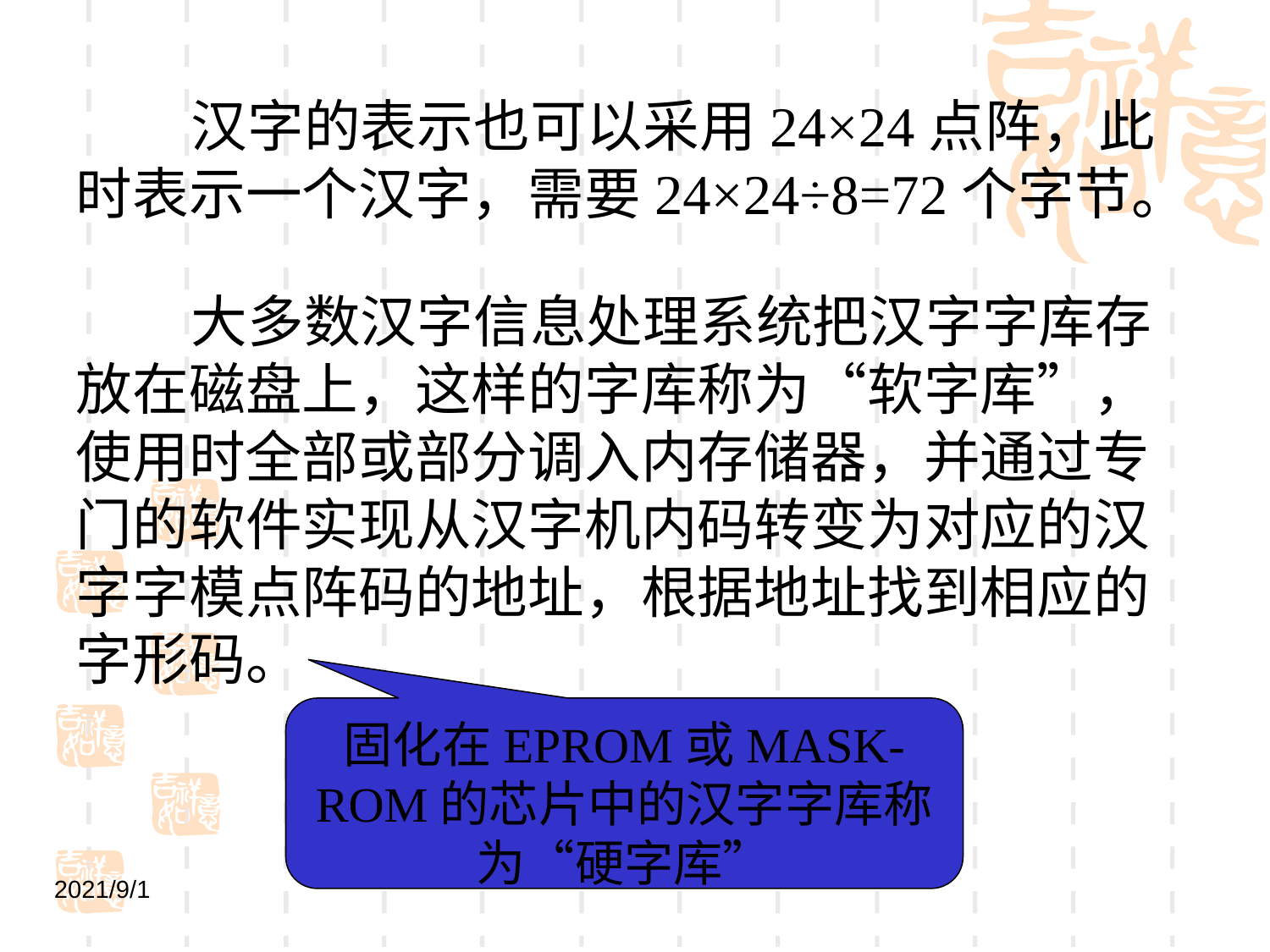

汉字的表示也可以采用24×24点阵，此时表示一个汉字，需要24×24÷8=72个字节。
        大多数汉字信息处理系统把汉字字库存放在磁盘上，这样的字库称为“软字库”，使用时全部或部分调入内存储器，并通过专门的软件实现从汉字机内码转变为对应的汉字字模点阵码的地址，根据地址找到相应的字形码。
固化在EPROM或MASK-ROM的芯片中的汉字字库称为“硬字库”
2021/9/1